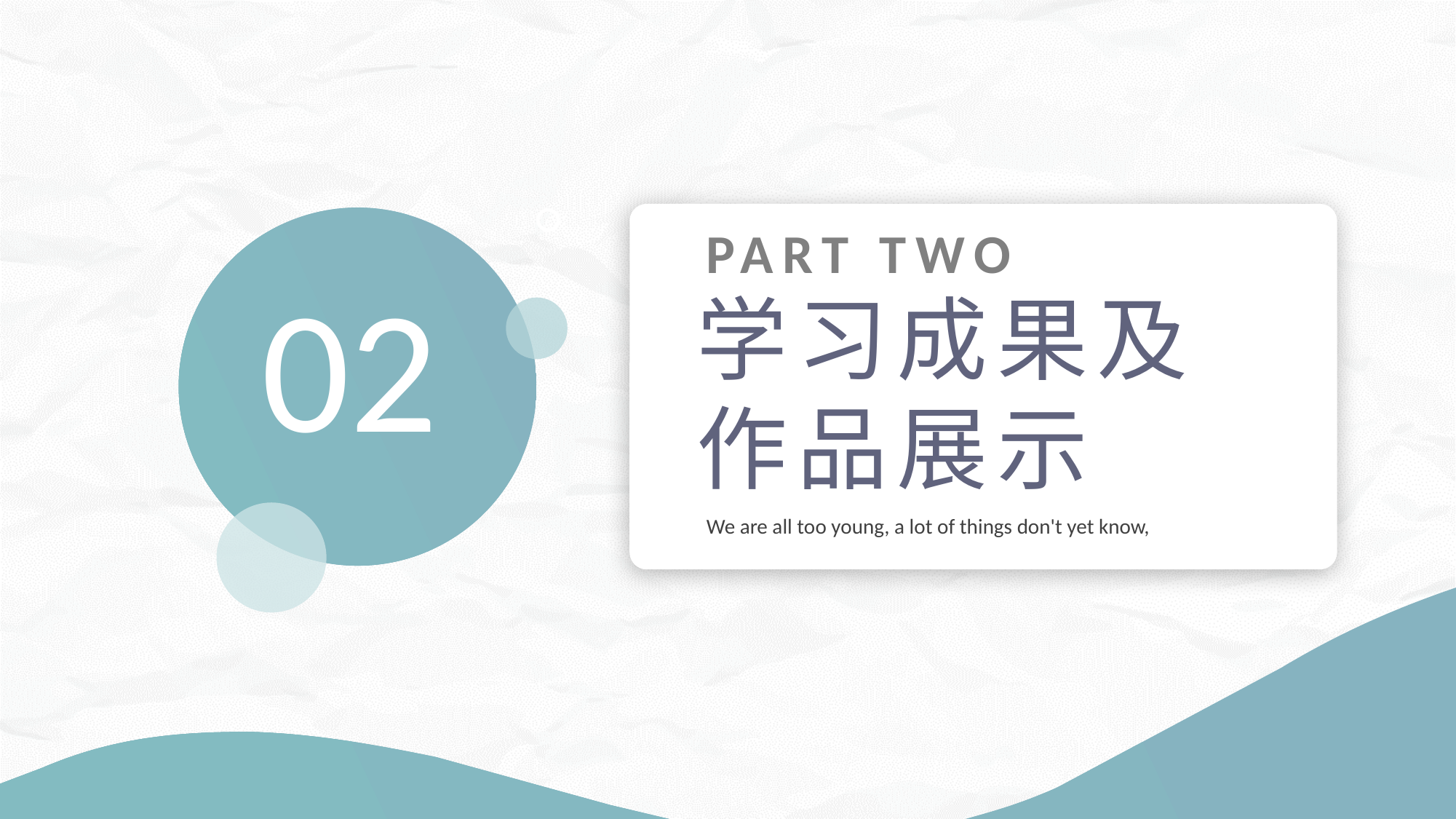

PART TWO
学习成果及
作品展示

We are all too young, a lot of things don't yet know,

02